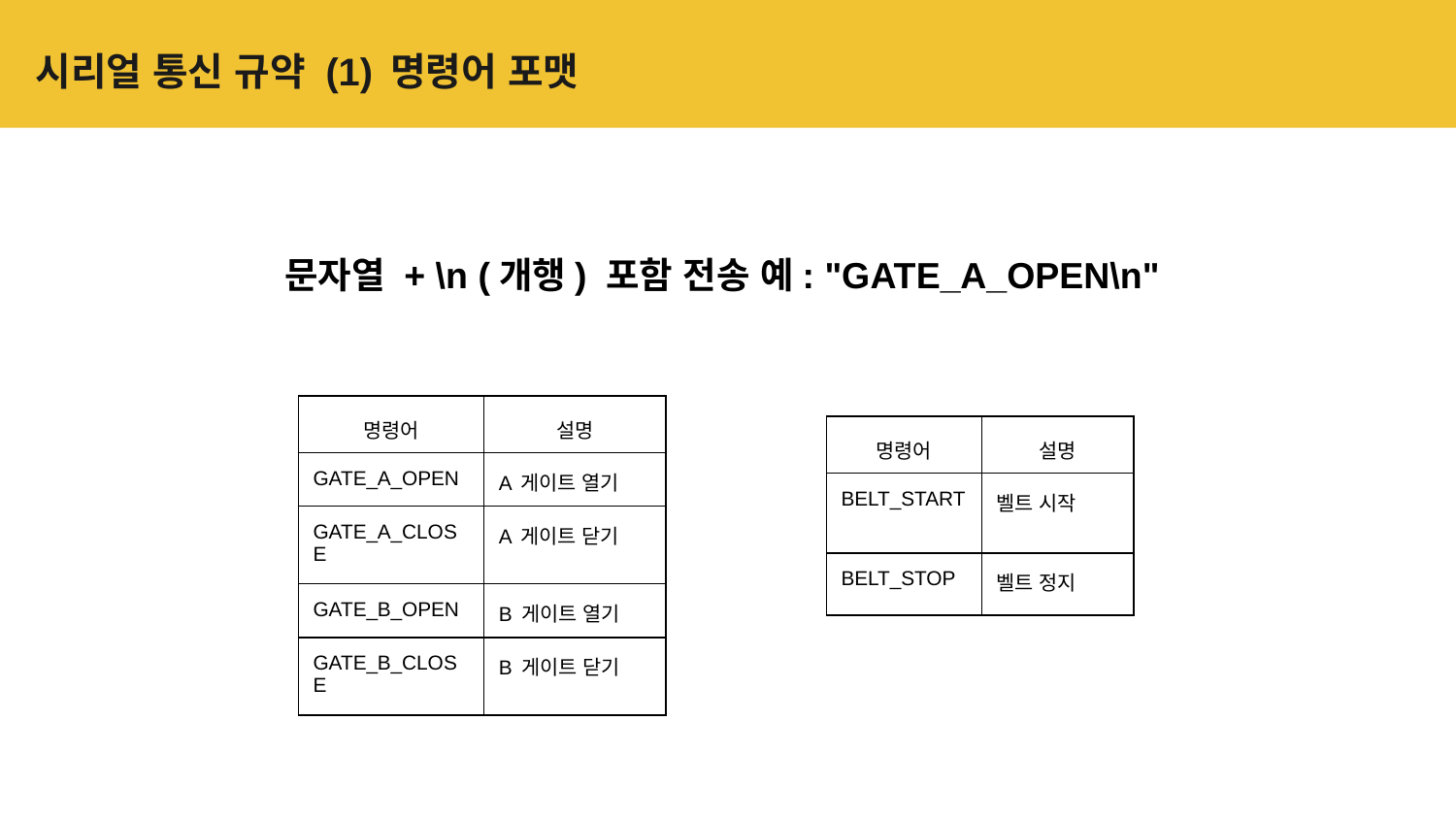

# 시리얼 통신 규약 (1) 명령어 포맷
문자열 + \n (개행) 포함 전송 예: "GATE_A_OPEN\n"
| 명령어 | 설명 |
| --- | --- |
| GATE\_A\_OPEN | A 게이트 열기 |
| GATE\_A\_CLOSE | A 게이트 닫기 |
| GATE\_B\_OPEN | B 게이트 열기 |
| GATE\_B\_CLOSE | B 게이트 닫기 |
| 명령어 | 설명 |
| --- | --- |
| BELT\_START | 벨트 시작 |
| BELT\_STOP | 벨트 정지 |